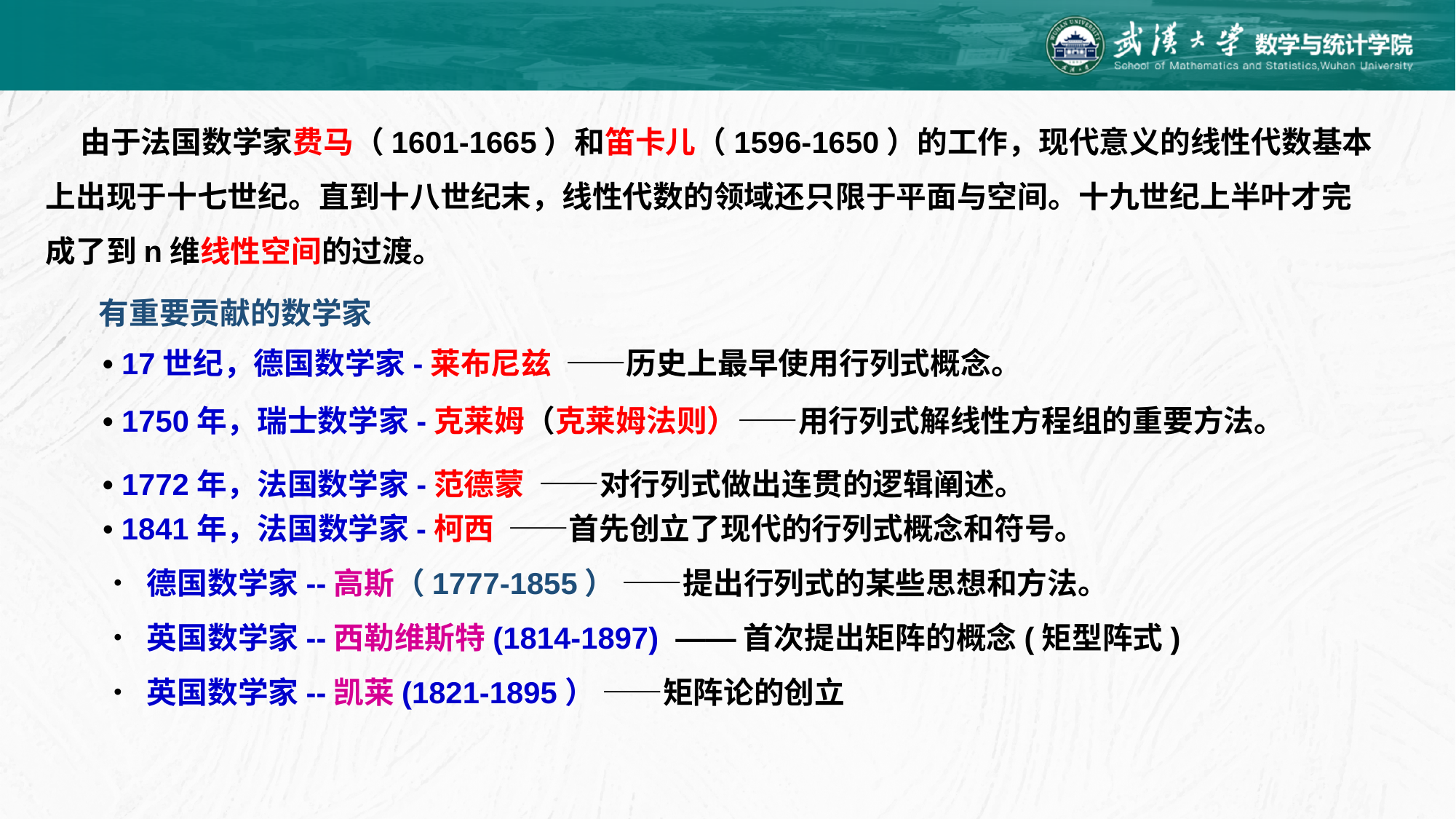

由于法国数学家费马（1601-1665）和笛卡儿（1596-1650）的工作，现代意义的线性代数基本
上出现于十七世纪。直到十八世纪末，线性代数的领域还只限于平面与空间。十九世纪上半叶才完
成了到n维线性空间的过渡。
  有重要贡献的数学家
• 17世纪，德国数学家-莱布尼兹  ——历史上最早使用行列式概念。
• 1750年，瑞士数学家-克莱姆（克莱姆法则）——用行列式解线性方程组的重要方法。
• 1772年，法国数学家-范德蒙  ——对行列式做出连贯的逻辑阐述。
• 1841年，法国数学家-柯西  ——首先创立了现代的行列式概念和符号。
• 德国数学家--高斯（1777-1855） ——提出行列式的某些思想和方法。
• 英国数学家--西勒维斯特(1814-1897)  ——首次提出矩阵的概念(矩型阵式)
• 英国数学家--凯莱(1821-1895） ——矩阵论的创立